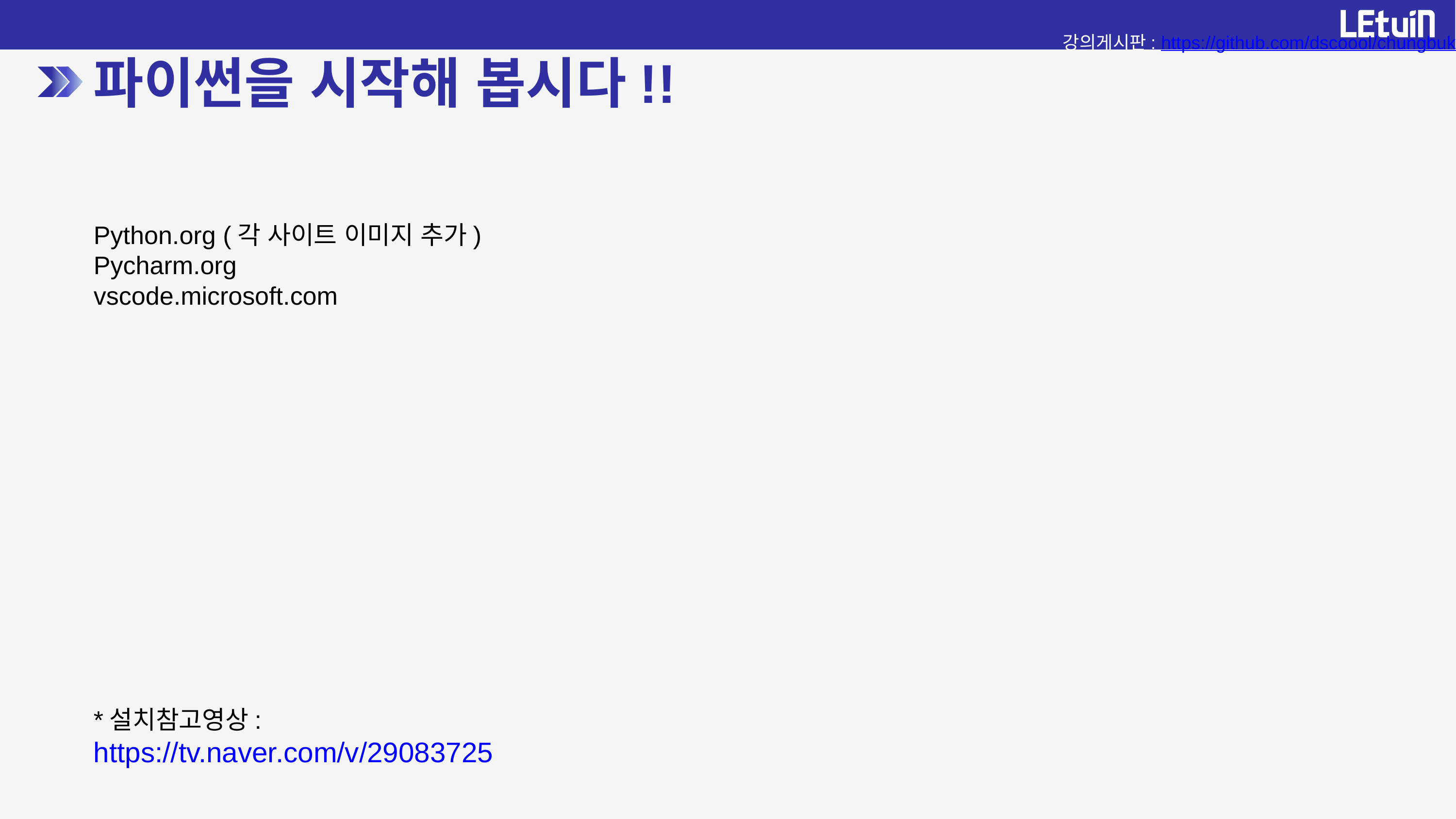

강의게시판: https://github.com/dscoool/chungbuk
파이썬을 시작해 봅시다!!

Python.org (각 사이트 이미지 추가)
Pycharm.org
vscode.microsoft.com

*설치참고영상:
https://tv.naver.com/v/29083725